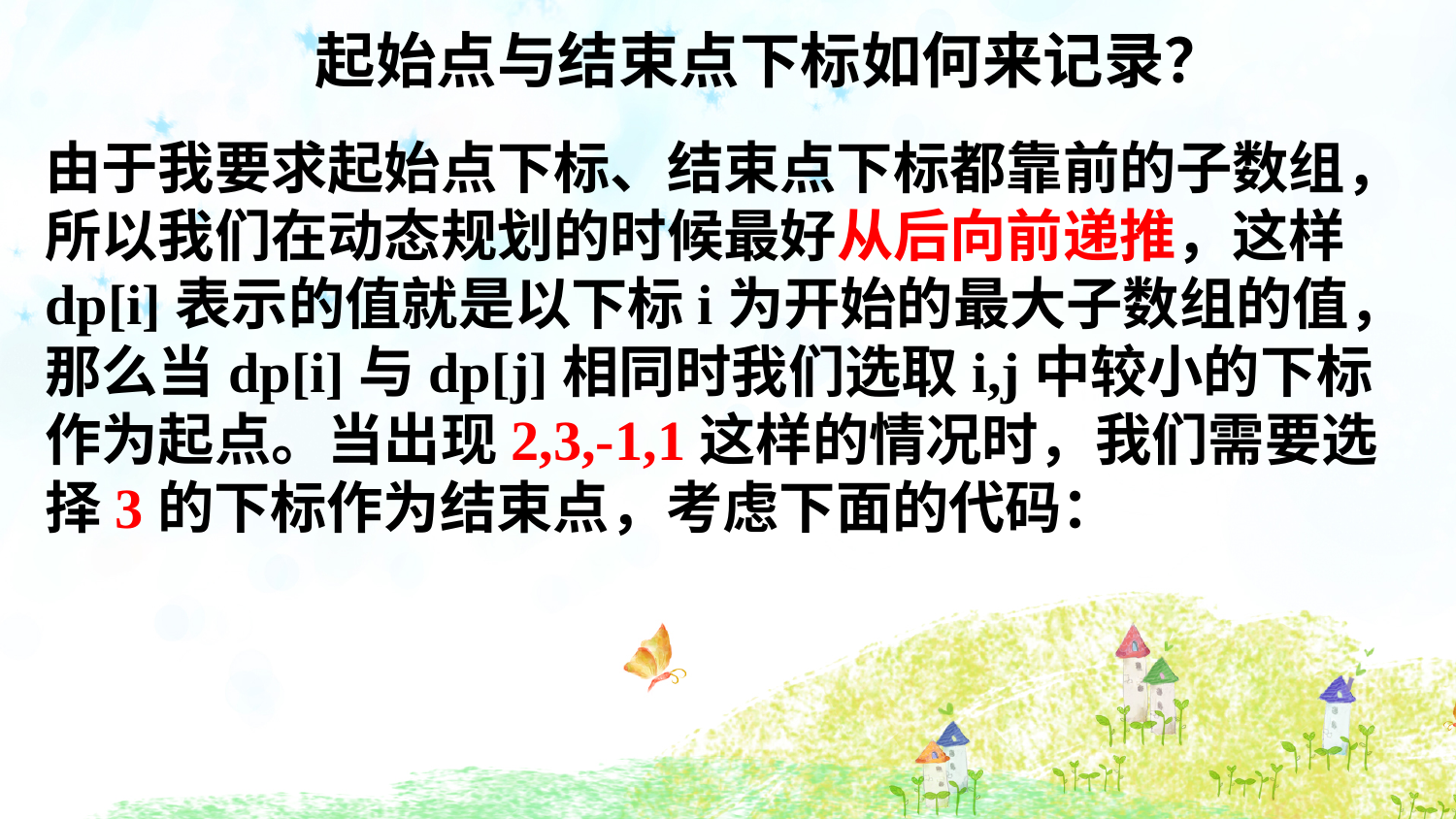

起始点与结束点下标如何来记录？
由于我要求起始点下标、结束点下标都靠前的子数组，所以我们在动态规划的时候最好从后向前递推，这样dp[i]表示的值就是以下标i为开始的最大子数组的值，那么当dp[i]与dp[j]相同时我们选取i,j中较小的下标作为起点。当出现2,3,-1,1这样的情况时，我们需要选择3的下标作为结束点，考虑下面的代码：